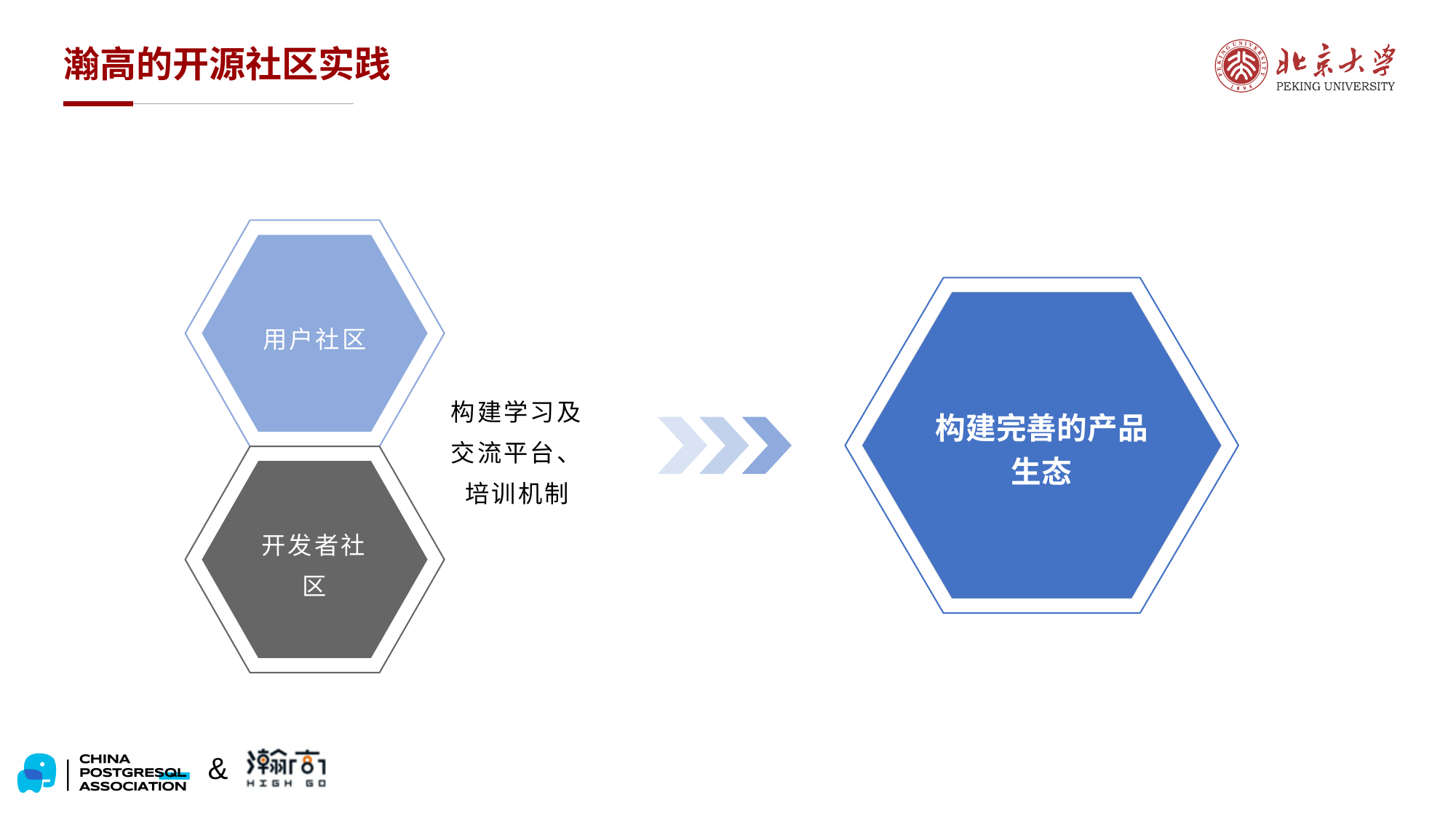

# 瀚高的开源社区实践

用户社区

构建完善的产品生态

构建学习及交流平台、培训机制

开发者社区